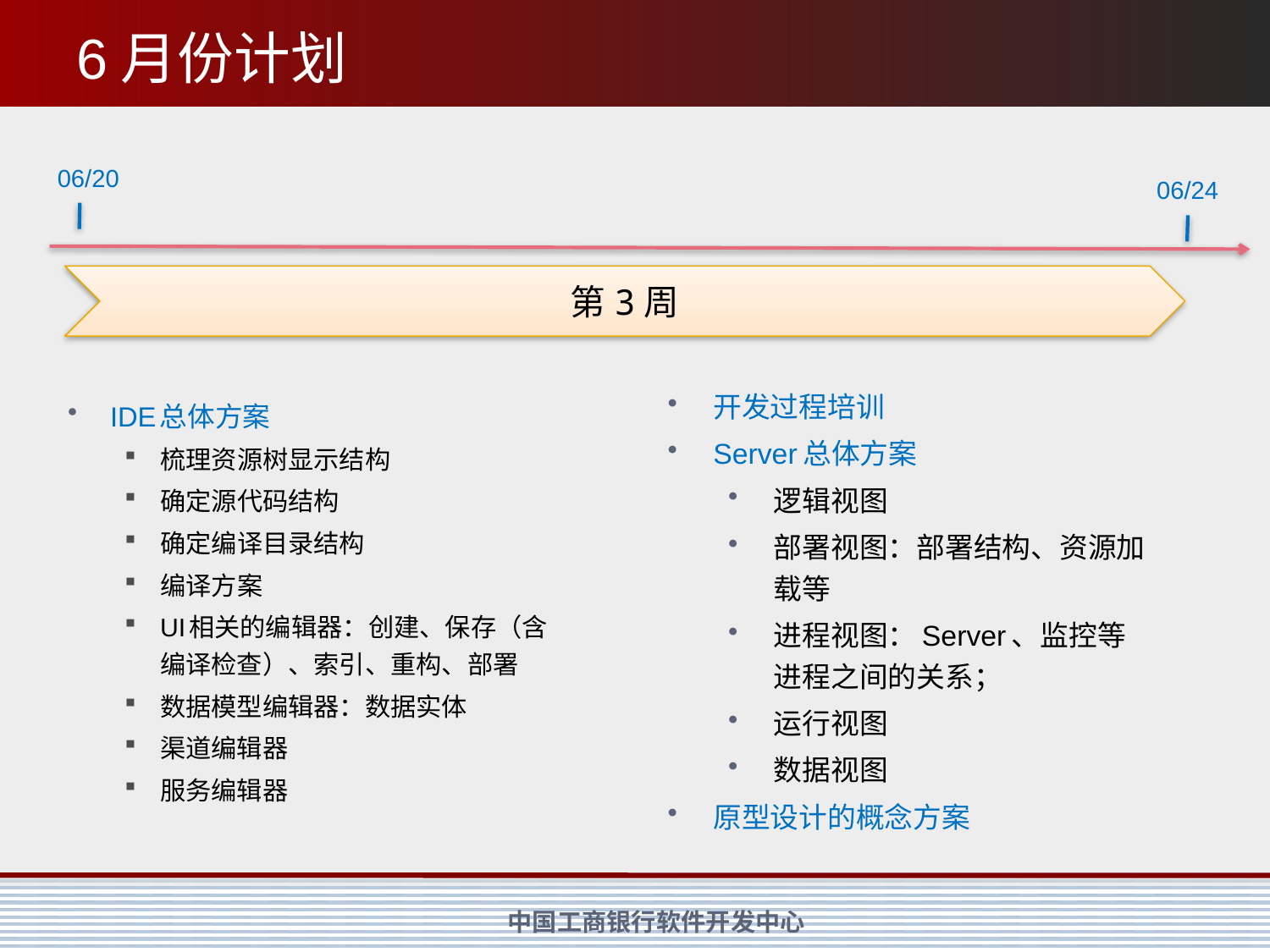

# 6月份计划
06/20
06/24
第3周
开发过程培训
Server总体方案
逻辑视图
部署视图：部署结构、资源加载等
进程视图：Server、监控等进程之间的关系；
运行视图
数据视图
原型设计的概念方案

IDE总体方案
梳理资源树显示结构
确定源代码结构
确定编译目录结构
编译方案
UI相关的编辑器：创建、保存（含编译检查）、索引、重构、部署
数据模型编辑器：数据实体
渠道编辑器
服务编辑器